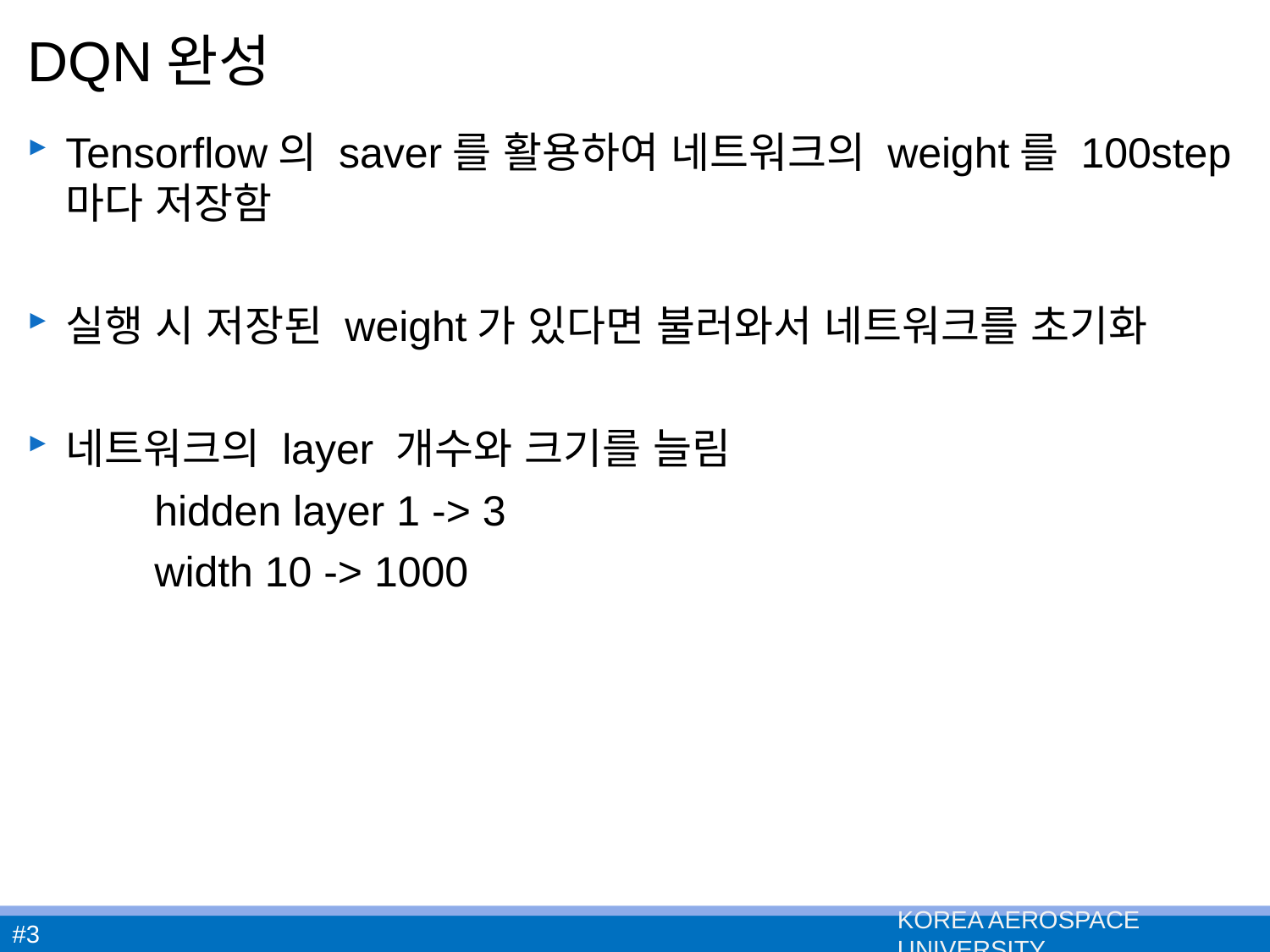

# DQN완성
Tensorflow의 saver를 활용하여 네트워크의 weight를 100step마다 저장함

실행 시 저장된 weight가 있다면 불러와서 네트워크를 초기화

네트워크의 layer 개수와 크기를 늘림
	hidden layer 1 -> 3
	width 10 -> 1000

#3